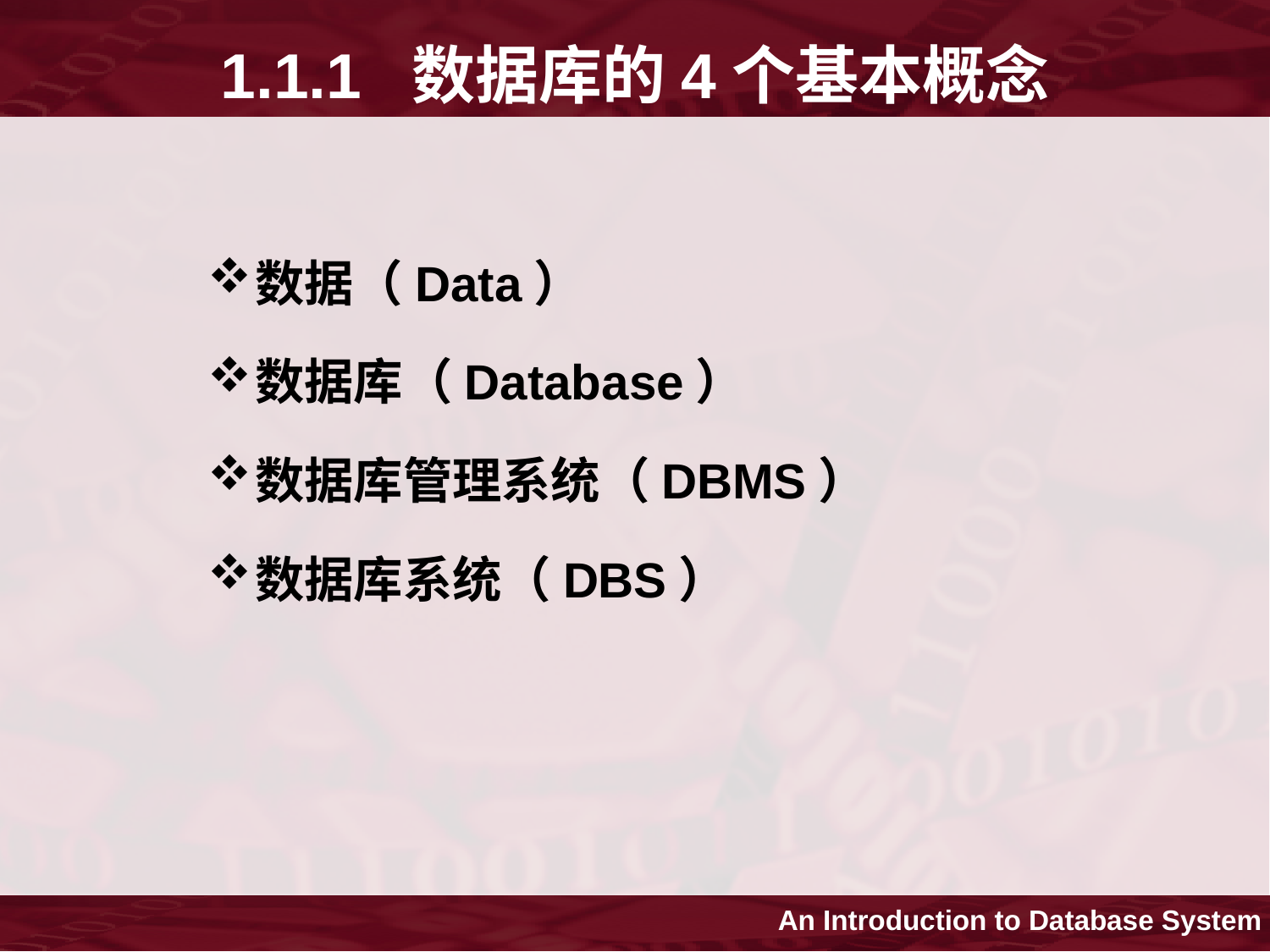

# 1.1.1  数据库的4个基本概念
数据（Data）
数据库（Database）
数据库管理系统（DBMS）
数据库系统（DBS）